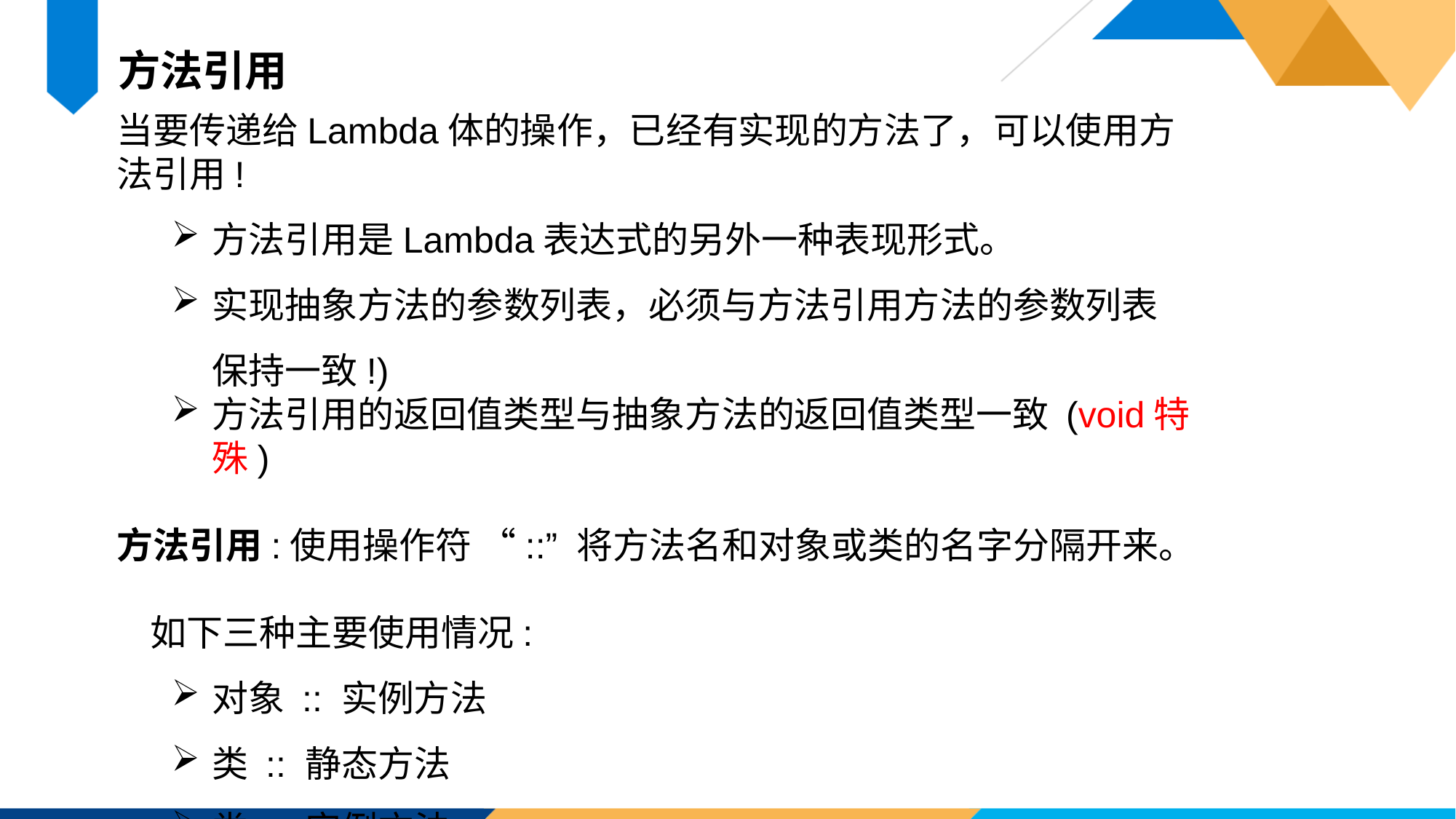

方法引用
当要传递给Lambda体的操作，已经有实现的方法了，可以使用方法引用!
方法引用是Lambda表达式的另外一种表现形式。
实现抽象方法的参数列表，必须与方法引用方法的参数列表保持一致!)
方法引用的返回值类型与抽象方法的返回值类型一致 (void特殊)

方法引用:使用操作符 “::” 将方法名和对象或类的名字分隔开来。
   如下三种主要使用情况:
对象 :: 实例方法
类 :: 静态方法
类 :: 实例方法